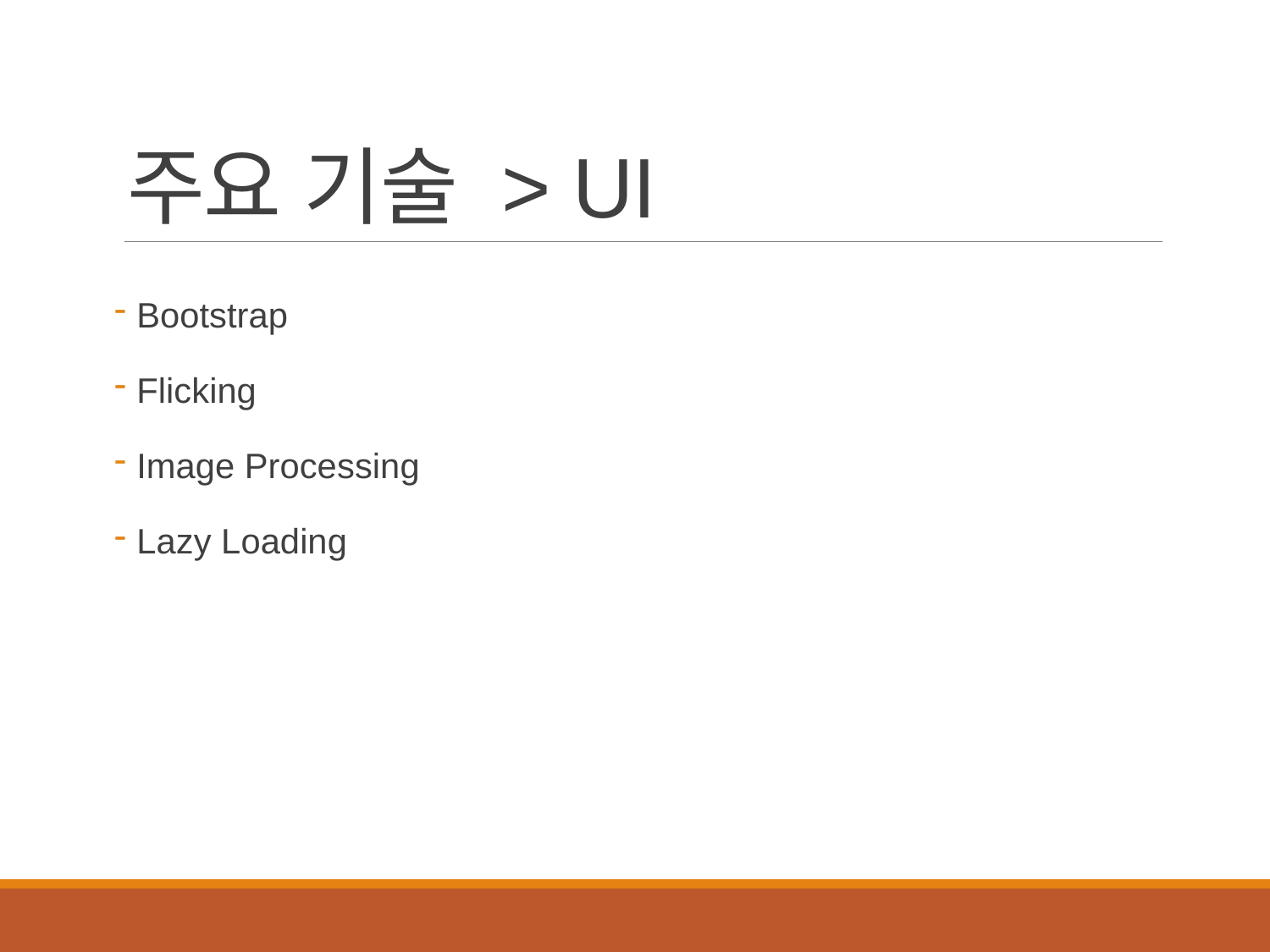

# 주요 기술 > UI
 Bootstrap
 Flicking
 Image Processing
 Lazy Loading